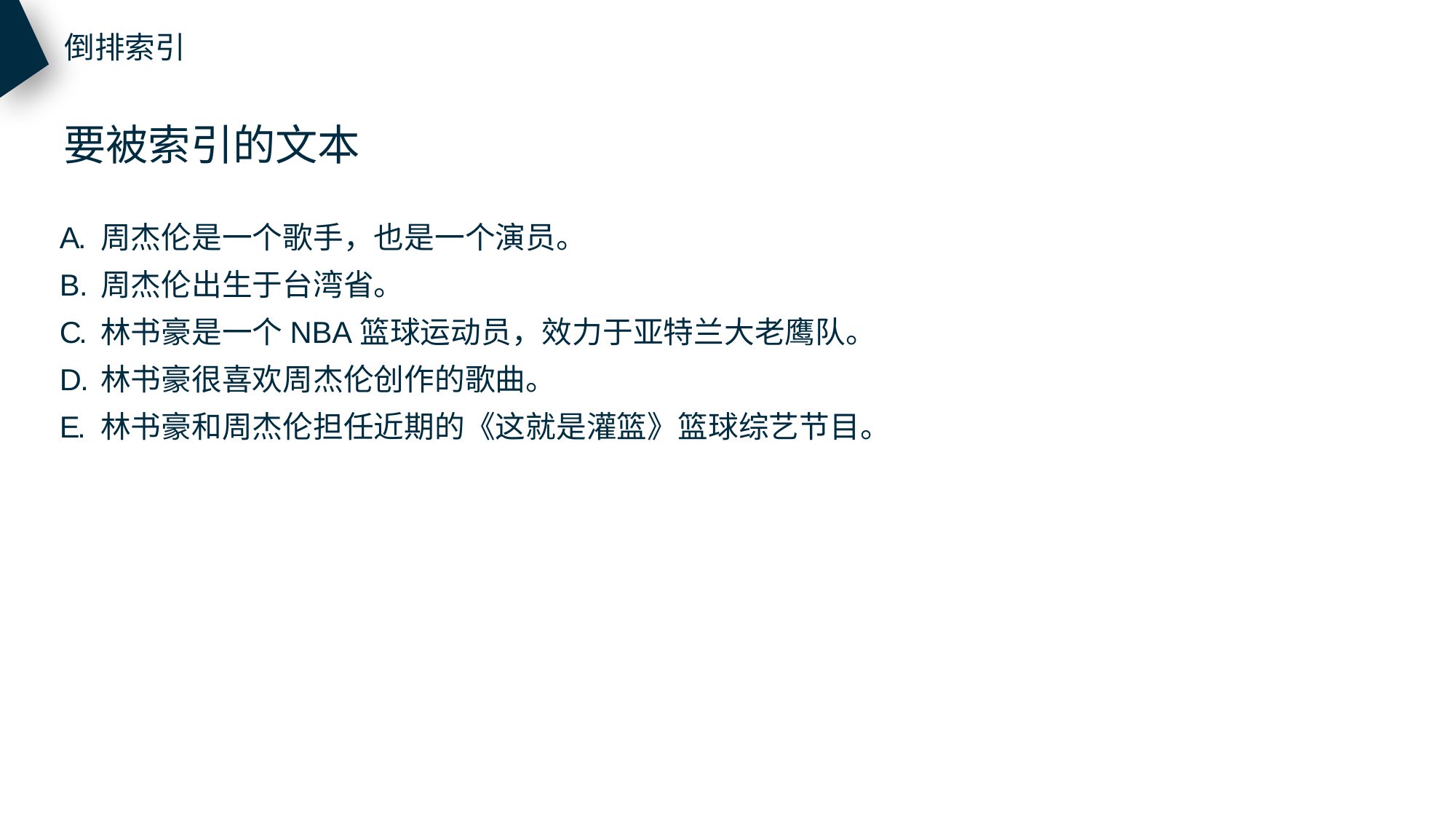

倒排索引
要被索引的文本
周杰伦是一个歌手，也是一个演员。
周杰伦出生于台湾省。
林书豪是一个NBA篮球运动员，效力于亚特兰大老鹰队。
林书豪很喜欢周杰伦创作的歌曲。
林书豪和周杰伦担任近期的《这就是灌篮》篮球综艺节目。